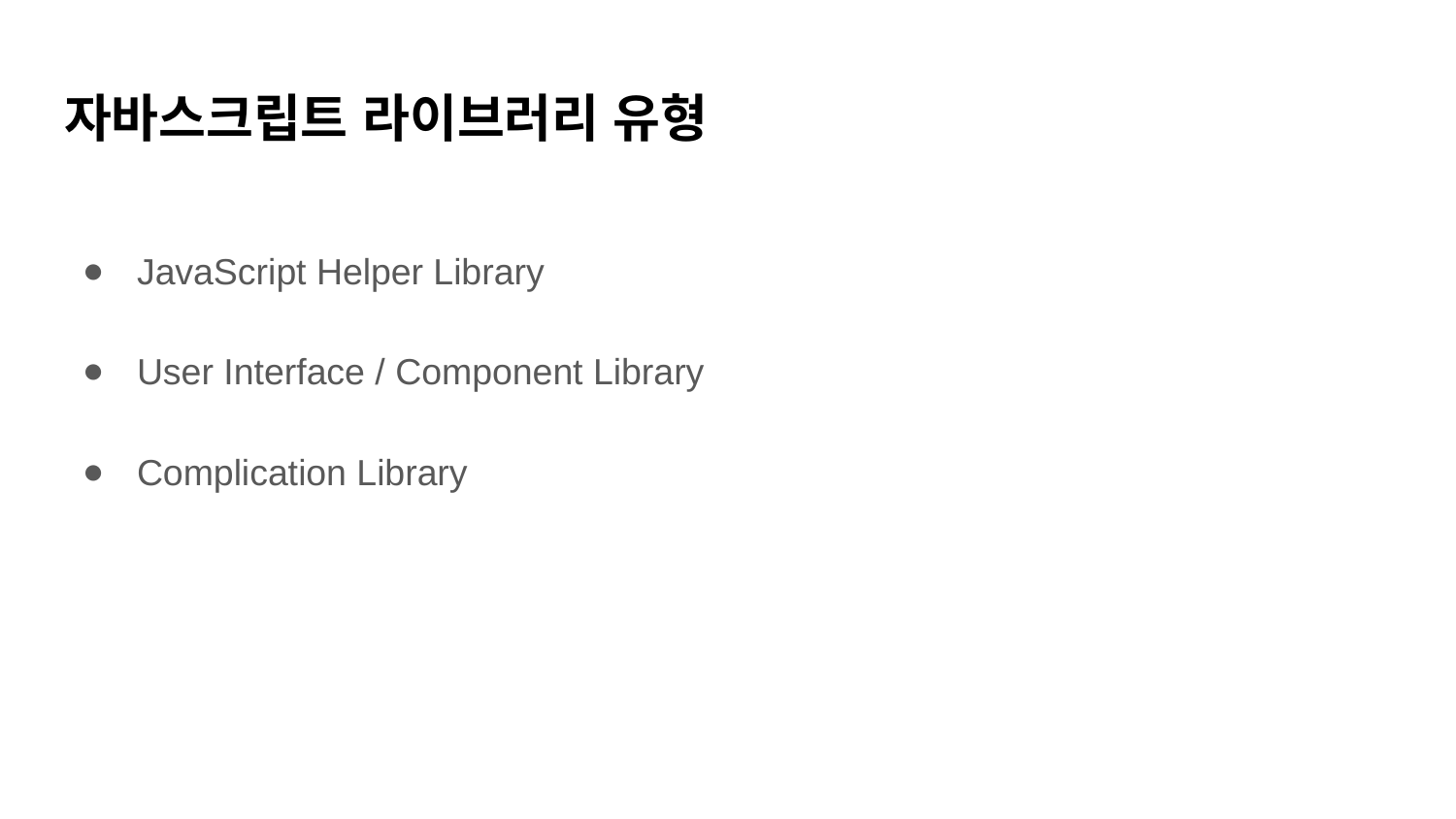

# 자바스크립트 라이브러리 유형

JavaScript Helper Library

User Interface / Component Library

Complication Library